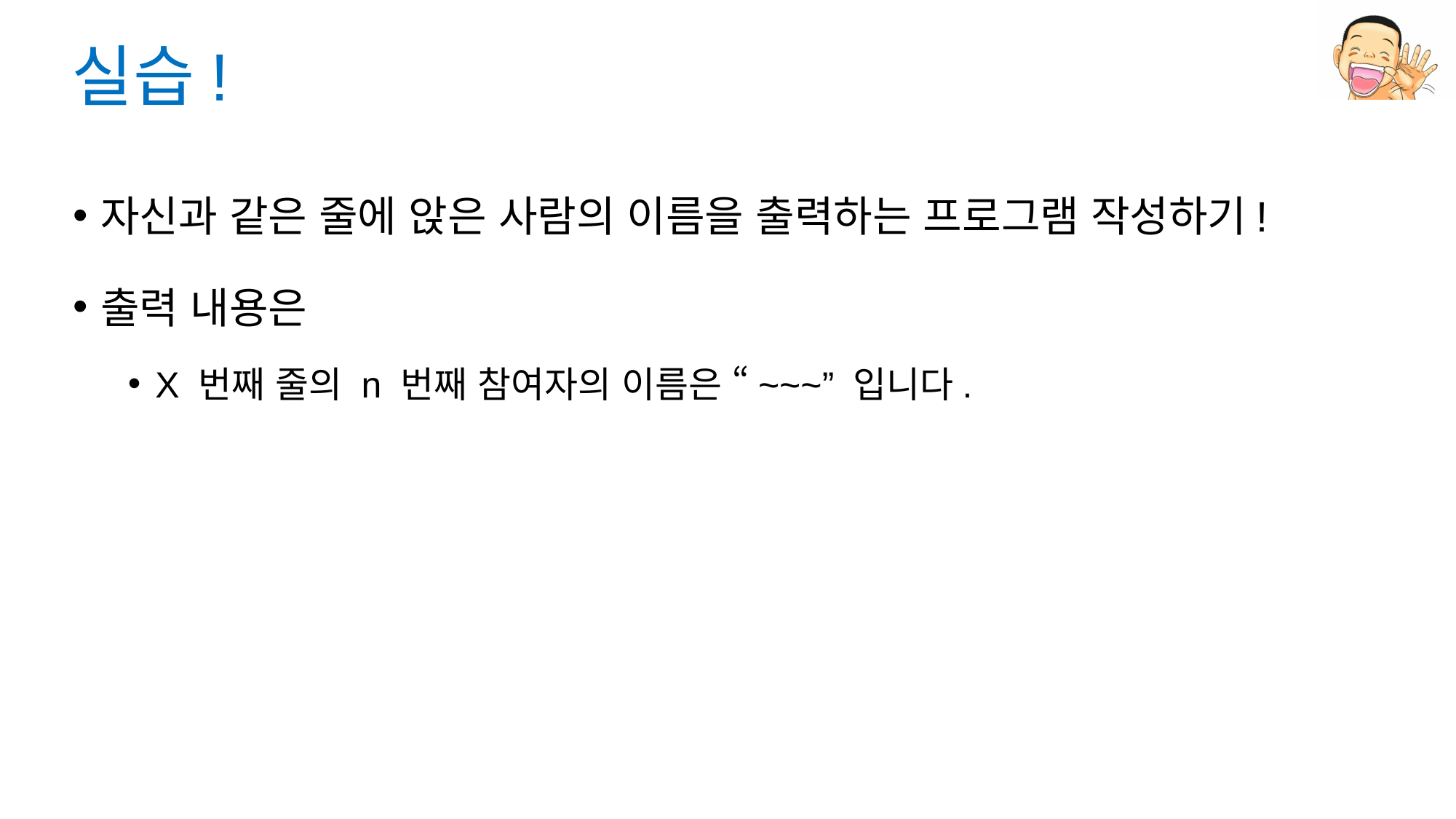

# 실습!
자신과 같은 줄에 앉은 사람의 이름을 출력하는 프로그램 작성하기!
출력 내용은
X 번째 줄의 n 번째 참여자의 이름은 “~~~” 입니다.